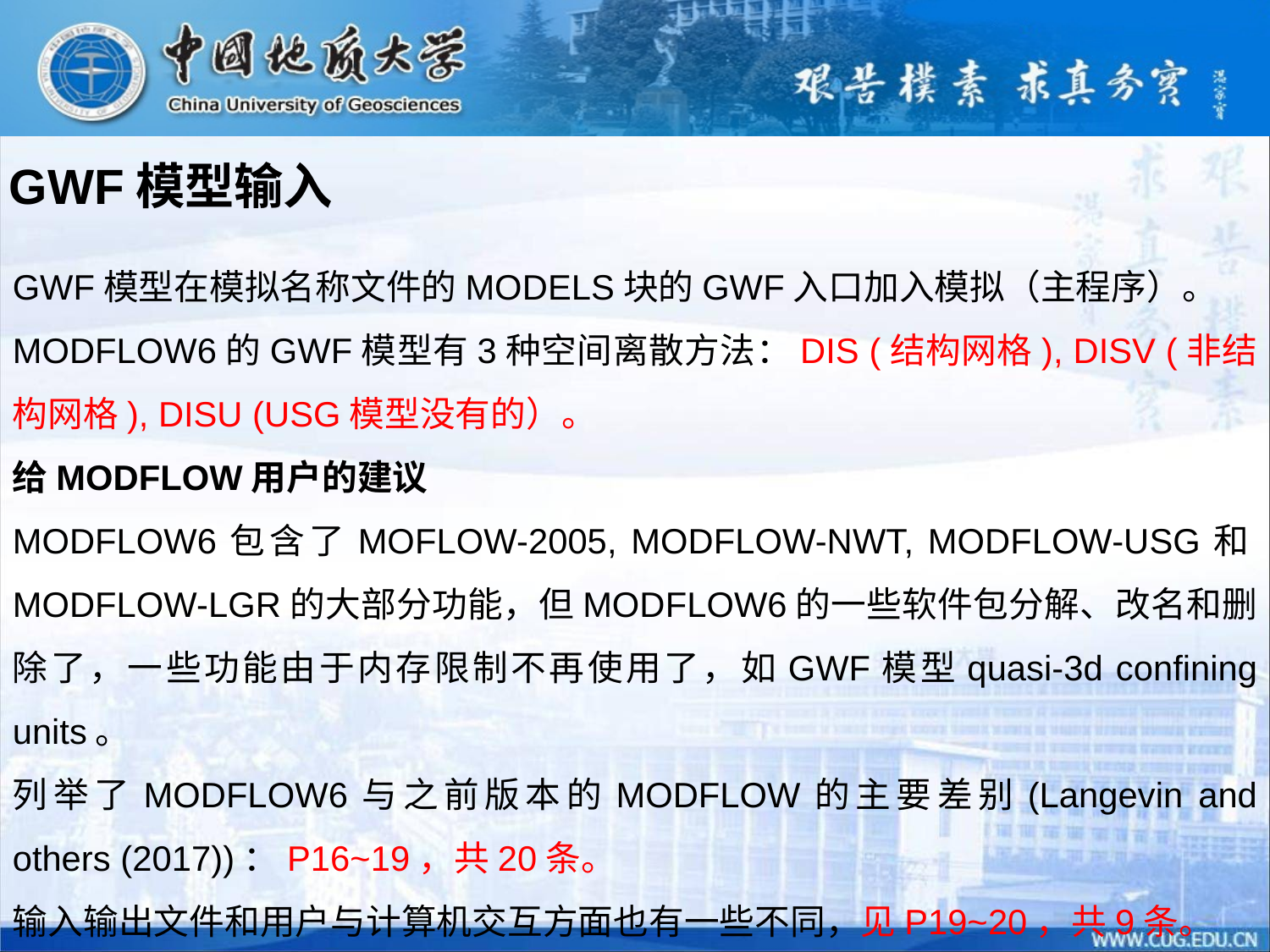

GWF模型输入
GWF模型在模拟名称文件的MODELS块的GWF入口加入模拟（主程序）。
MODFLOW6的GWF模型有3种空间离散方法：DIS (结构网格), DISV (非结构网格), DISU (USG模型没有的）。
给MODFLOW用户的建议
MODFLOW6包含了MOFLOW-2005, MODFLOW-NWT, MODFLOW-USG和MODFLOW-LGR的大部分功能，但MODFLOW6的一些软件包分解、改名和删除了，一些功能由于内存限制不再使用了，如GWF模型quasi-3d confining units。
列举了MODFLOW6与之前版本的MODFLOW的主要差别(Langevin and others (2017))：P16~19，共20条。
输入输出文件和用户与计算机交互方面也有一些不同，见P19~20，共9条。